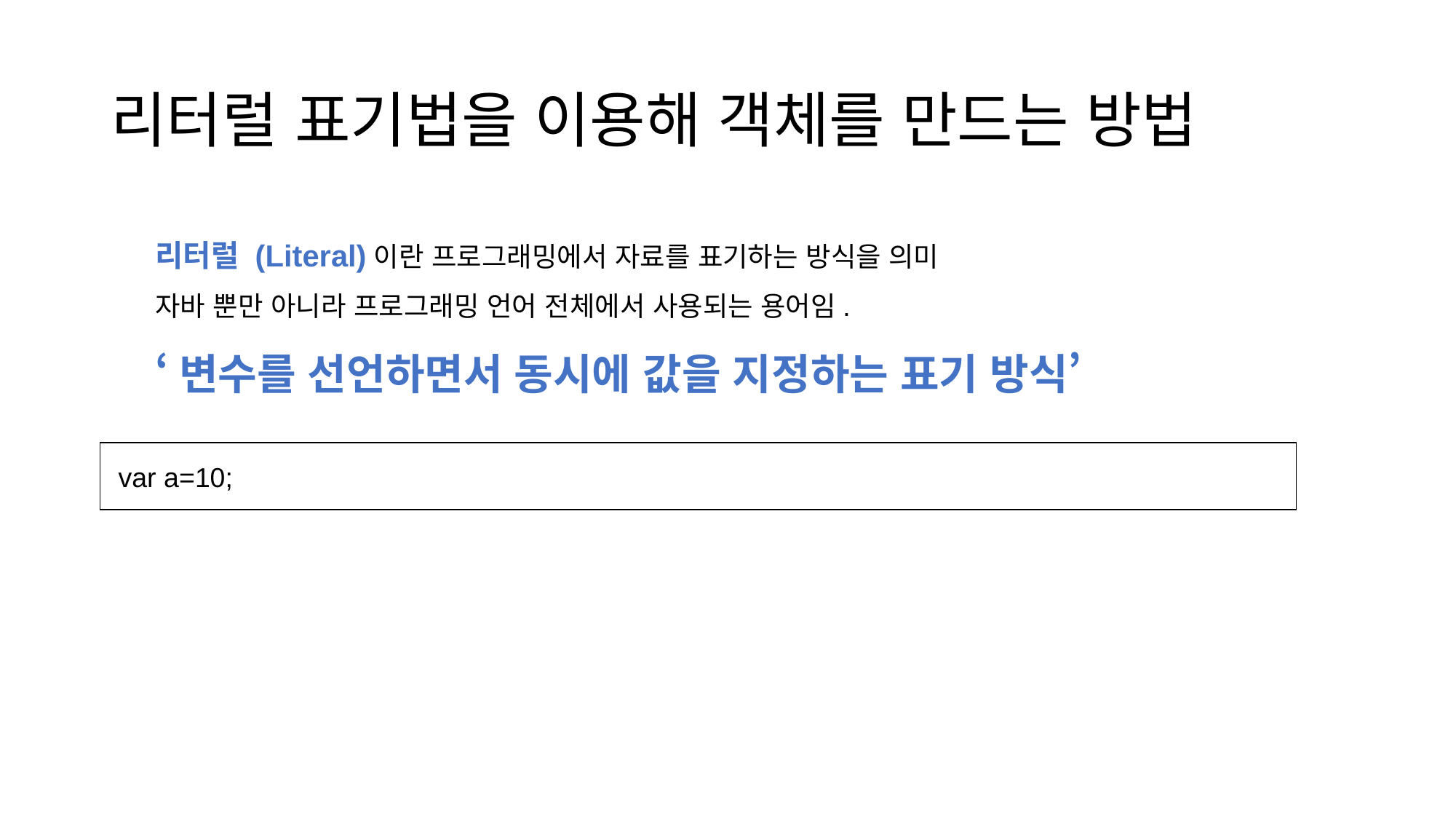

# 리터럴 표기법을 이용해 객체를 만드는 방법
리터럴 (Literal)이란 프로그래밍에서 자료를 표기하는 방식을 의미
자바 뿐만 아니라 프로그래밍 언어 전체에서 사용되는 용어임.
‘변수를 선언하면서 동시에 값을 지정하는 표기 방식’
 var a=10;